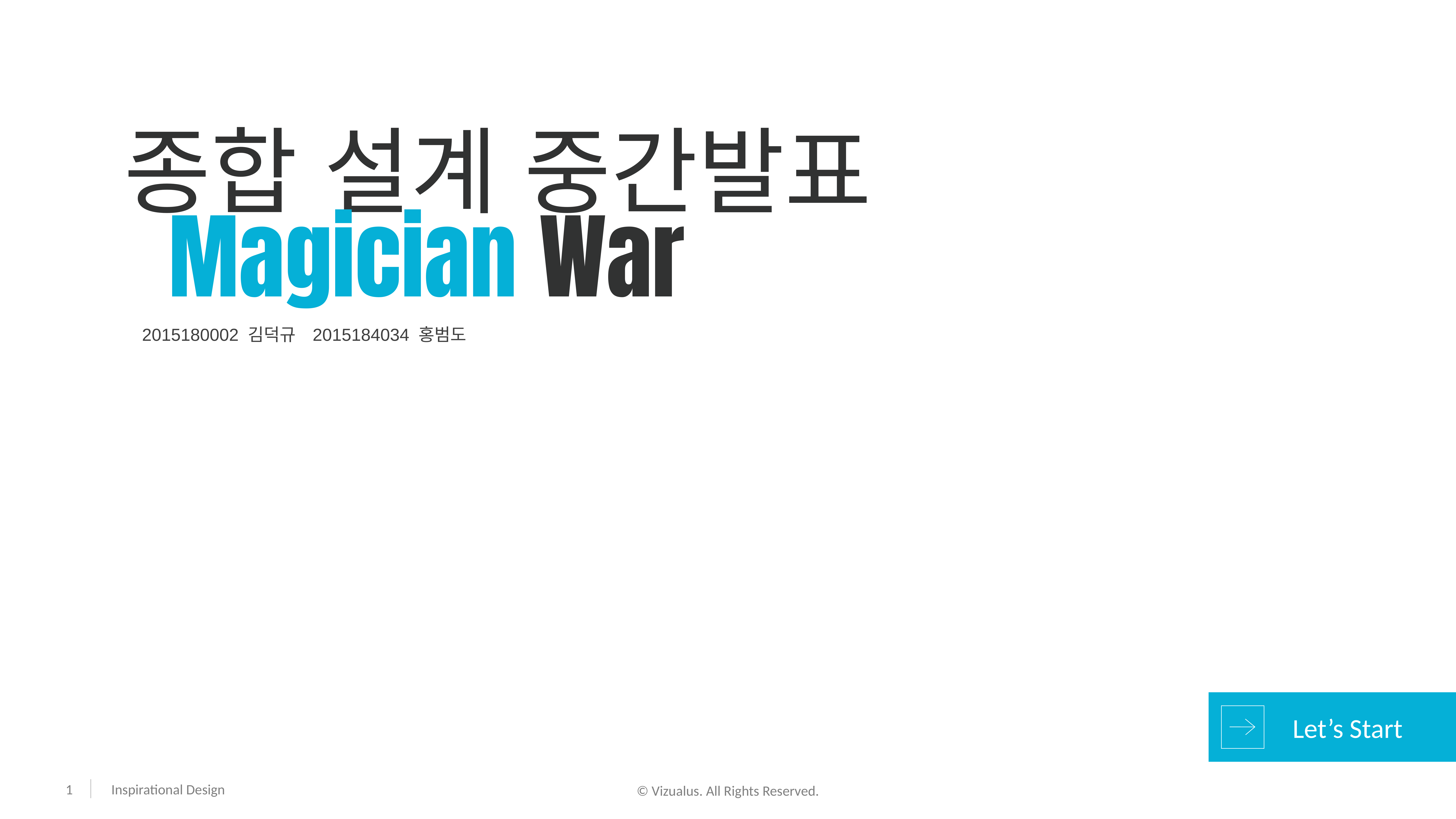

종합 설계 중간발표
 Magician War
2015180002 김덕규	2015184034 홍범도
     Let’s Start

1
© Vizualus. All Rights Reserved.